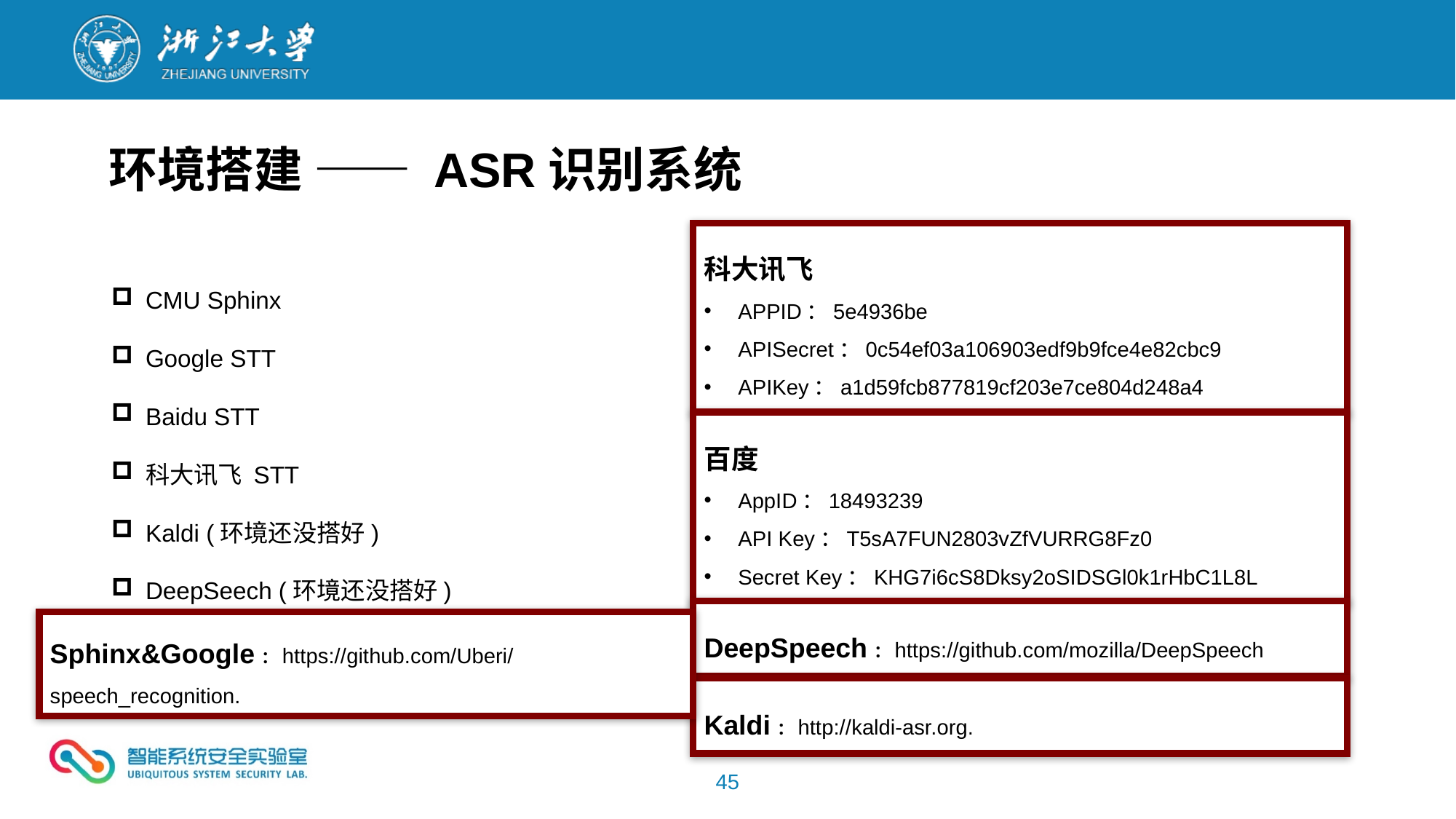

环境搭建 —— ASR识别系统
科大讯飞
APPID：5e4936be
APISecret：0c54ef03a106903edf9b9fce4e82cbc9
APIKey：a1d59fcb877819cf203e7ce804d248a4
CMU Sphinx
Google STT
Baidu STT
科大讯飞 STT
Kaldi (环境还没搭好)
DeepSeech (环境还没搭好)

百度
AppID：18493239
API Key：T5sA7FUN2803vZfVURRG8Fz0
Secret Key：KHG7i6cS8Dksy2oSIDSGl0k1rHbC1L8L
DeepSpeech：https://github.com/mozilla/DeepSpeech
Sphinx&Google：https://github.com/Uberi/speech_recognition.
Kaldi：http://kaldi-asr.org.